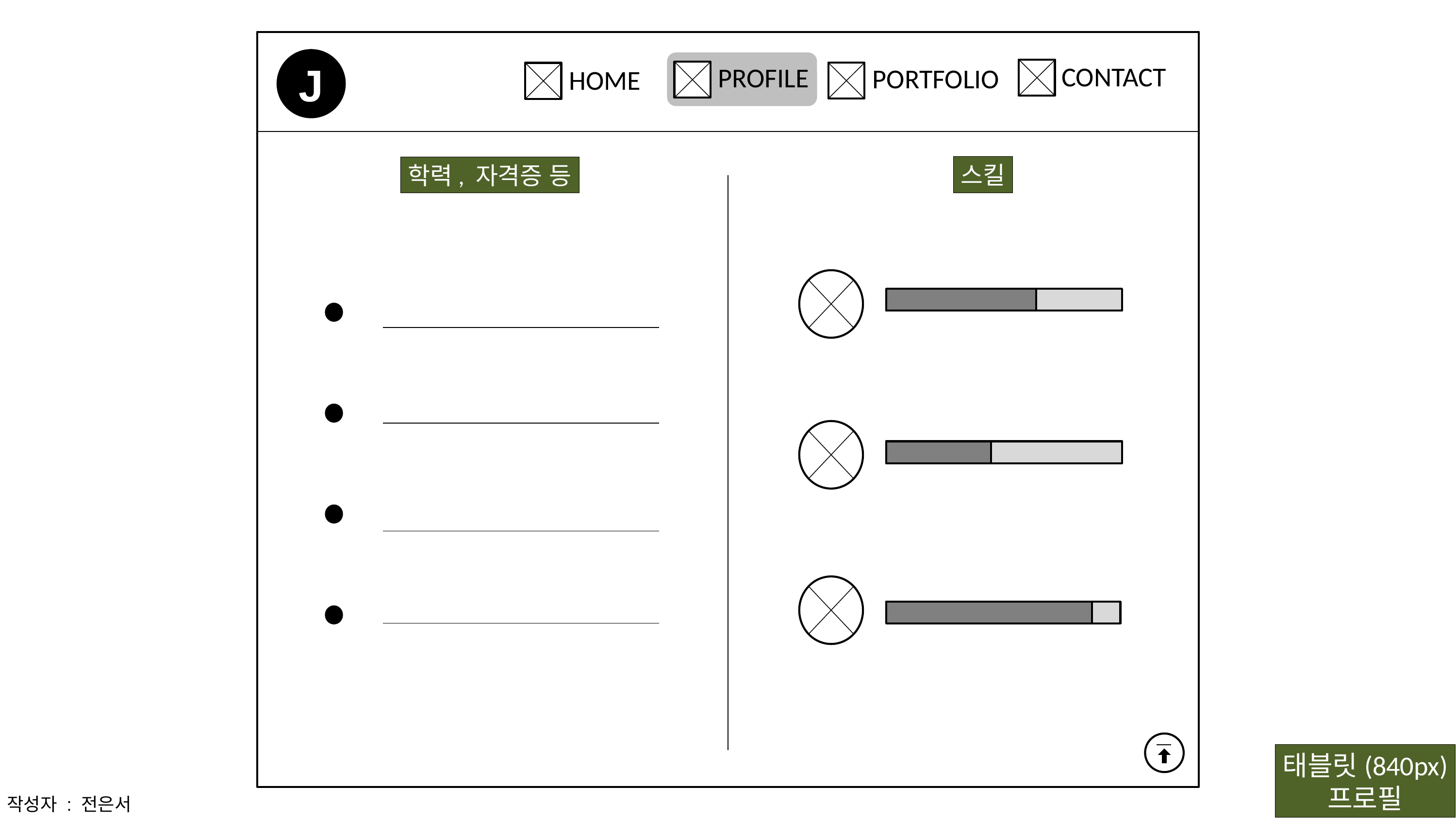

J

CONTACT

PROFILE

PORTFOLIO

HOME

스킬
학력, 자격증 등

태블릿(840px)
프로필
작성자 : 전은서